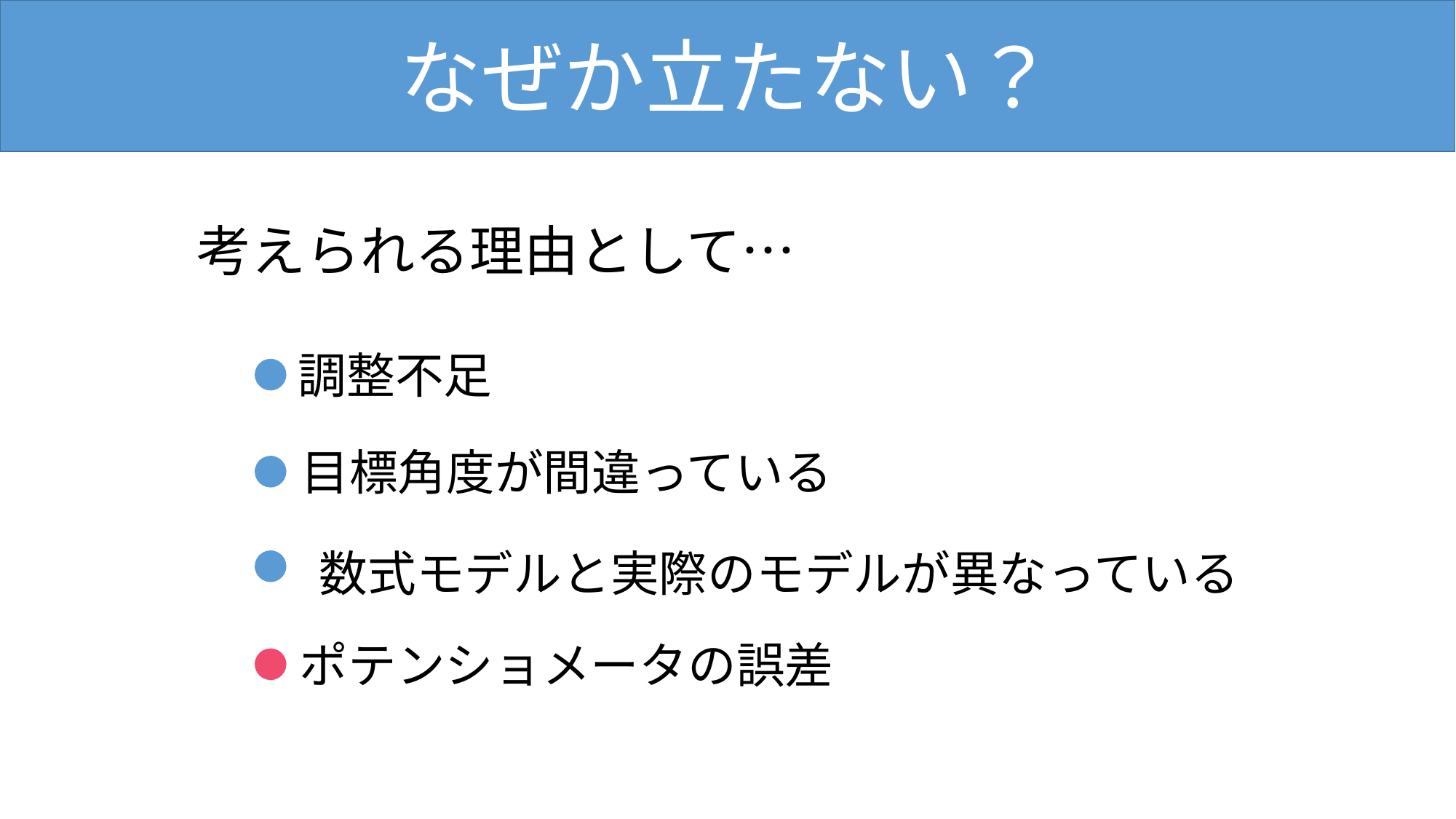

なぜか立たない？
考えられる理由として…
調整不足

目標角度が間違っている

数式モデルと実際のモデルが異なっている

ポテンショメータの誤差